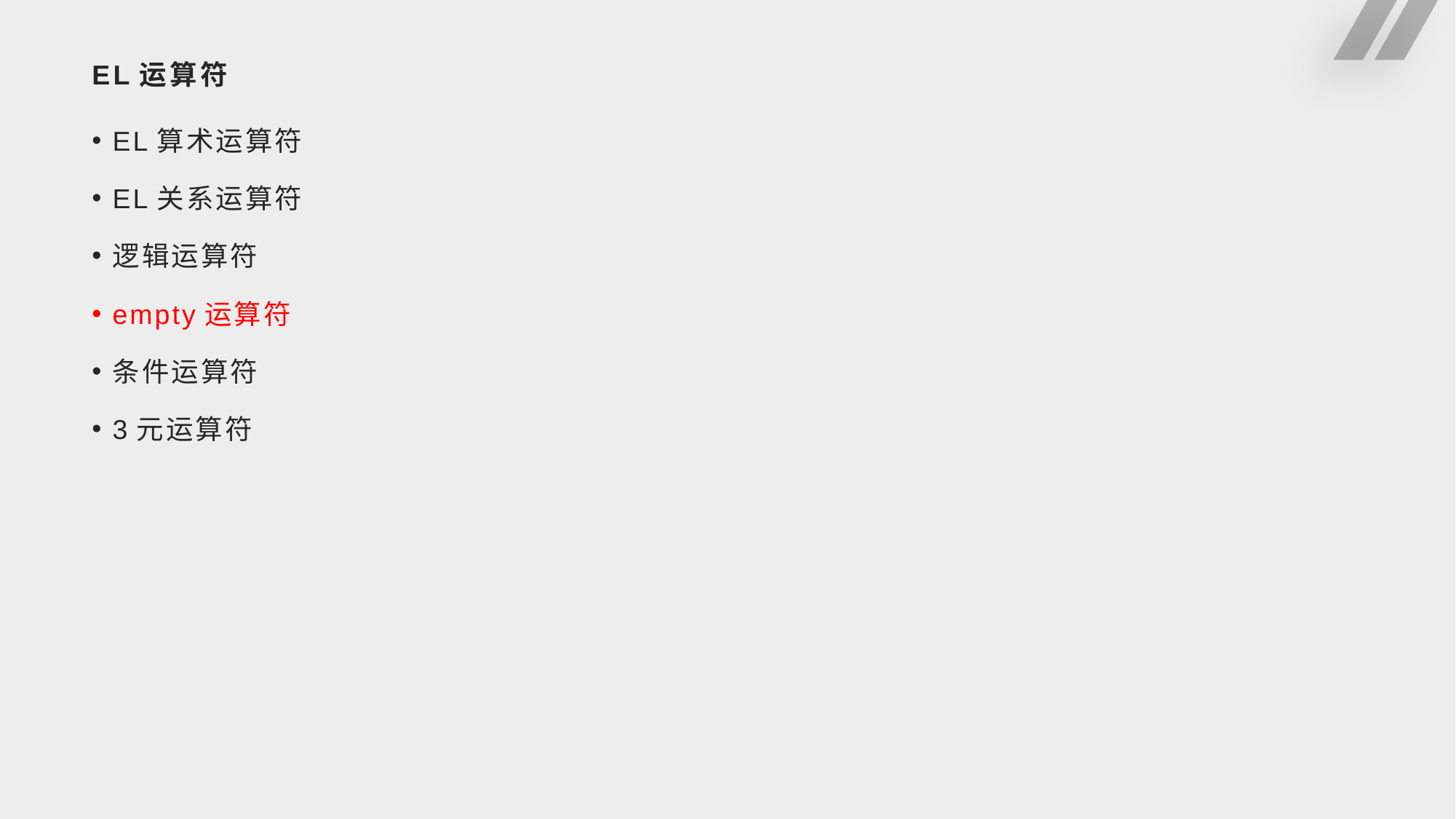

# EL运算符
EL算术运算符
EL关系运算符
逻辑运算符
empty运算符
条件运算符
3元运算符